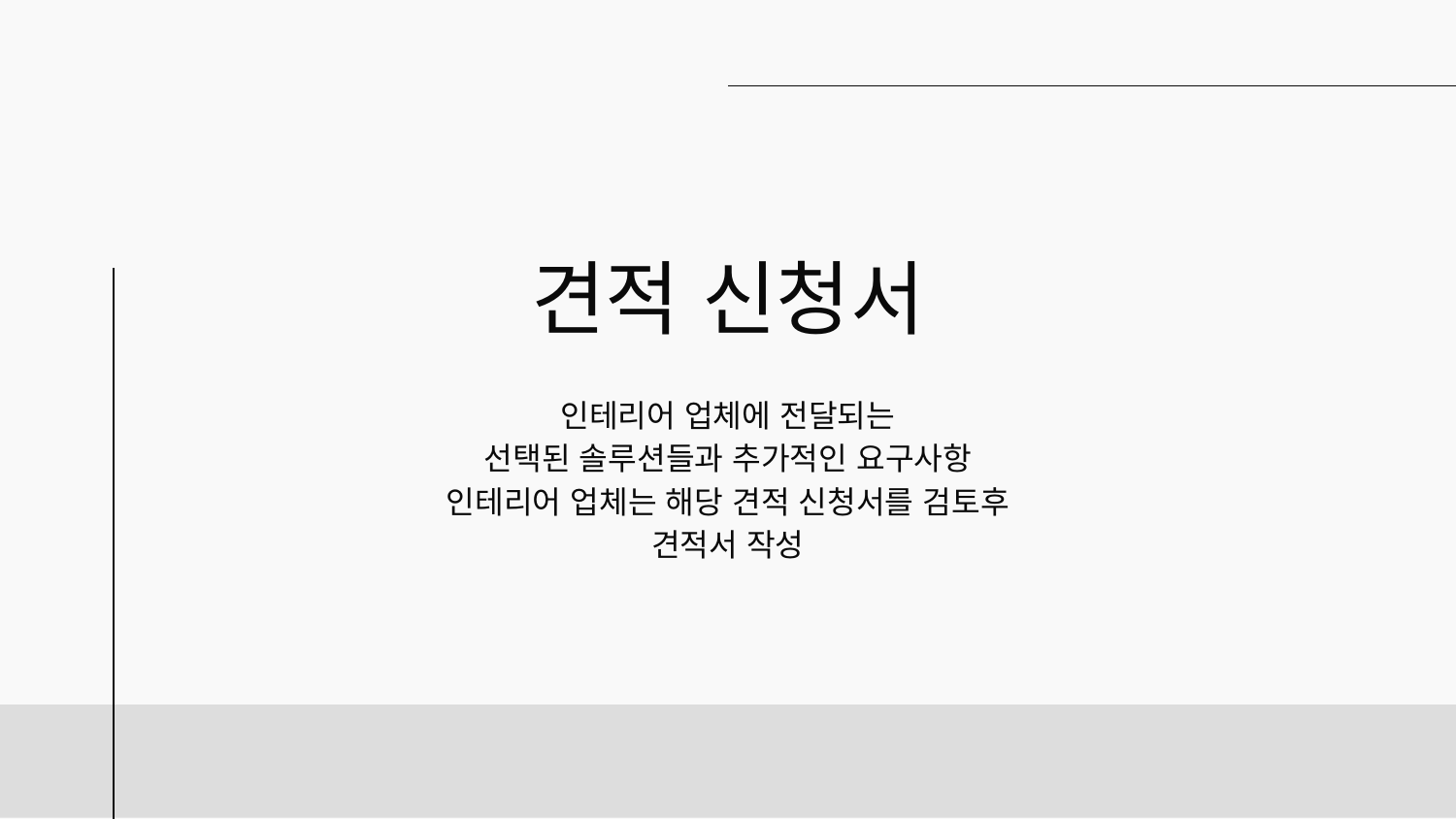

# 견적 신청서
인테리어 업체에 전달되는
선택된 솔루션들과 추가적인 요구사항
인테리어 업체는 해당 견적 신청서를 검토후
견적서 작성